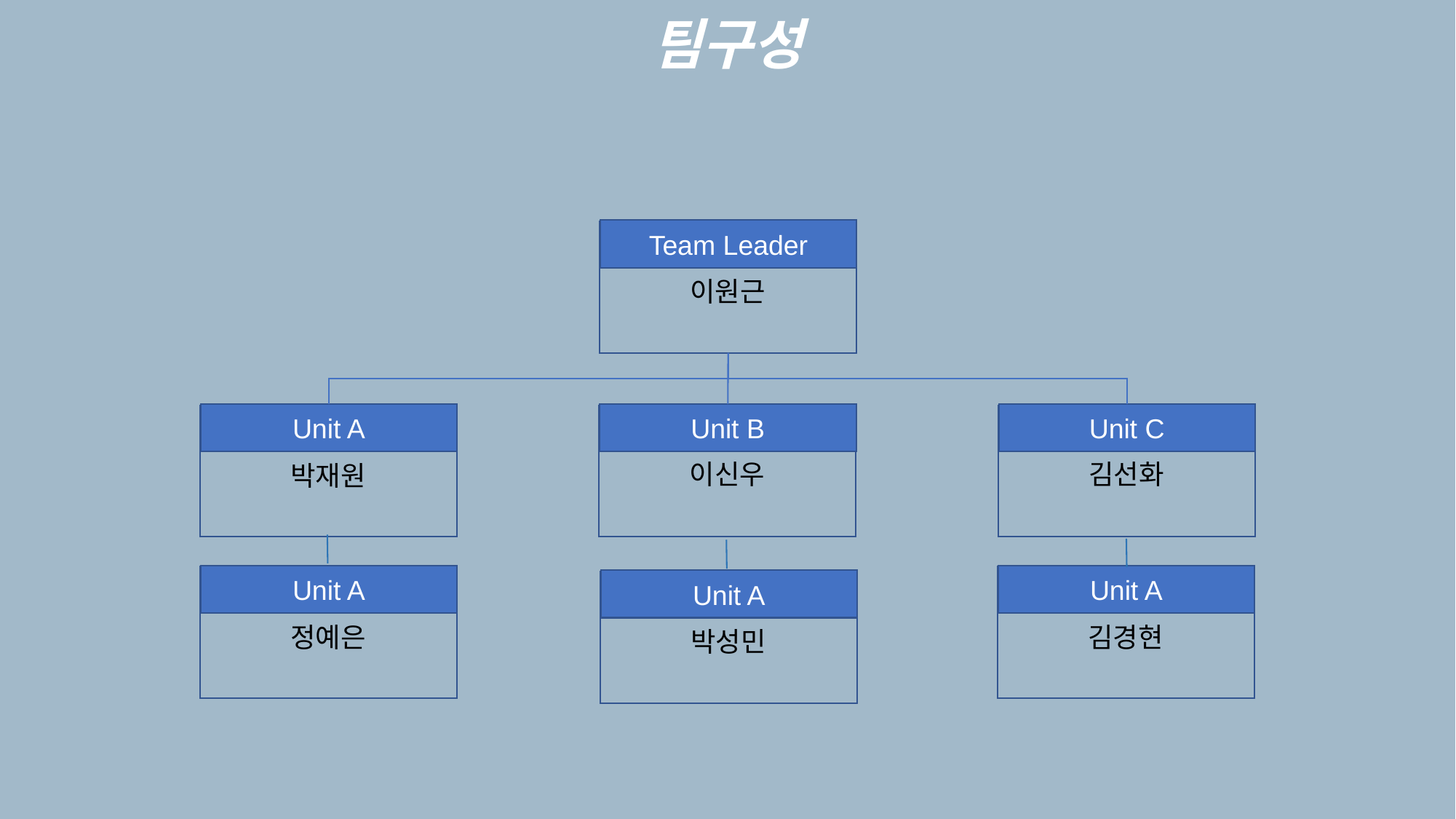

팀구성
Team Leader

이원근
Unit A

박재원
Unit B

이신우
Unit C

김선화
Unit A

정예은
Unit A

김경현
Unit A

박성민